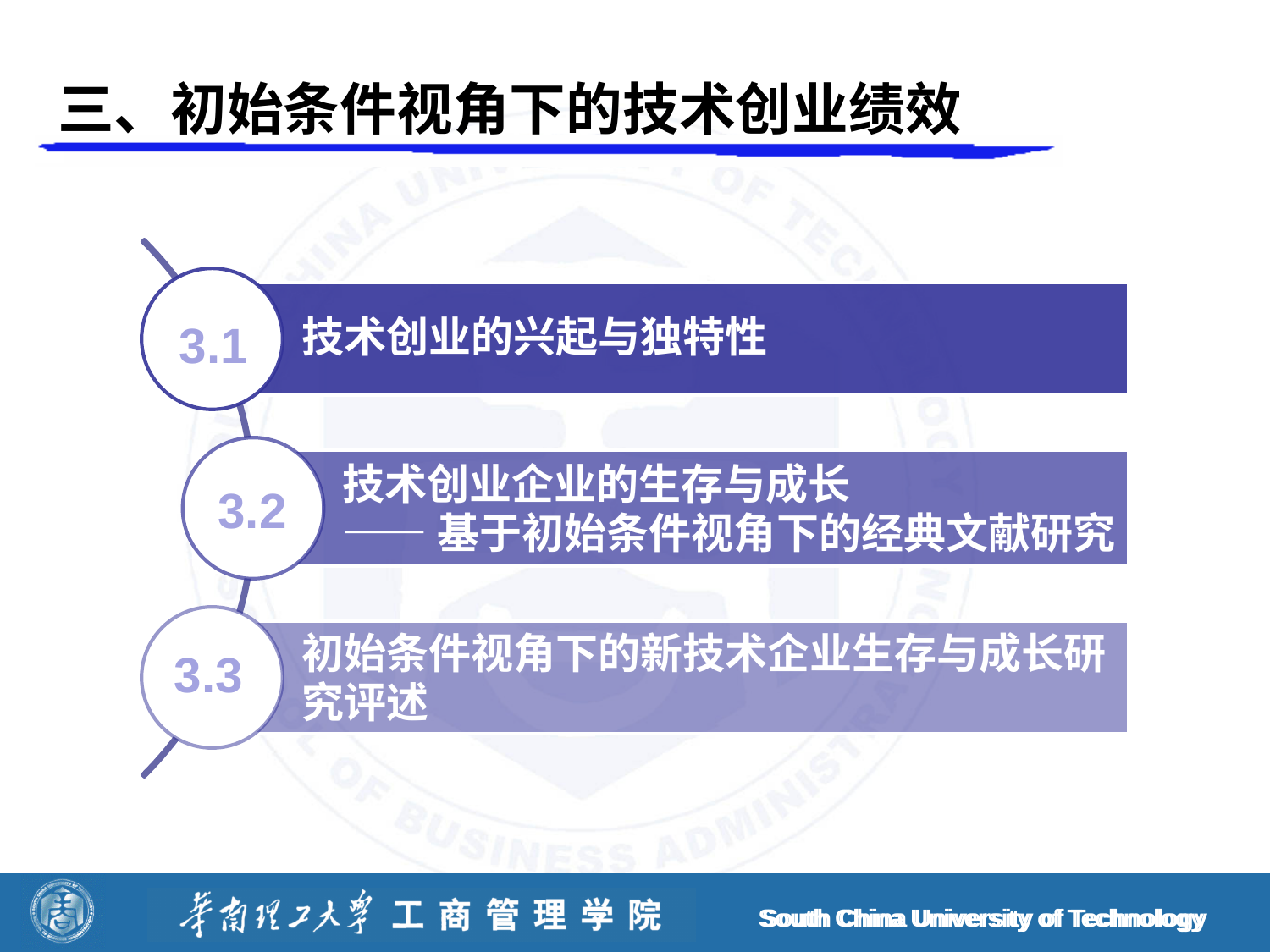

# 三、初始条件视角下的技术创业绩效
技术创业的兴起与独特性
技术创业企业的生存与成长
——基于初始条件视角下的经典文献研究
初始条件视角下的新技术企业生存与成长研究评述
3.1
3.2
3.3
South China University of Technology
South China University of Technology